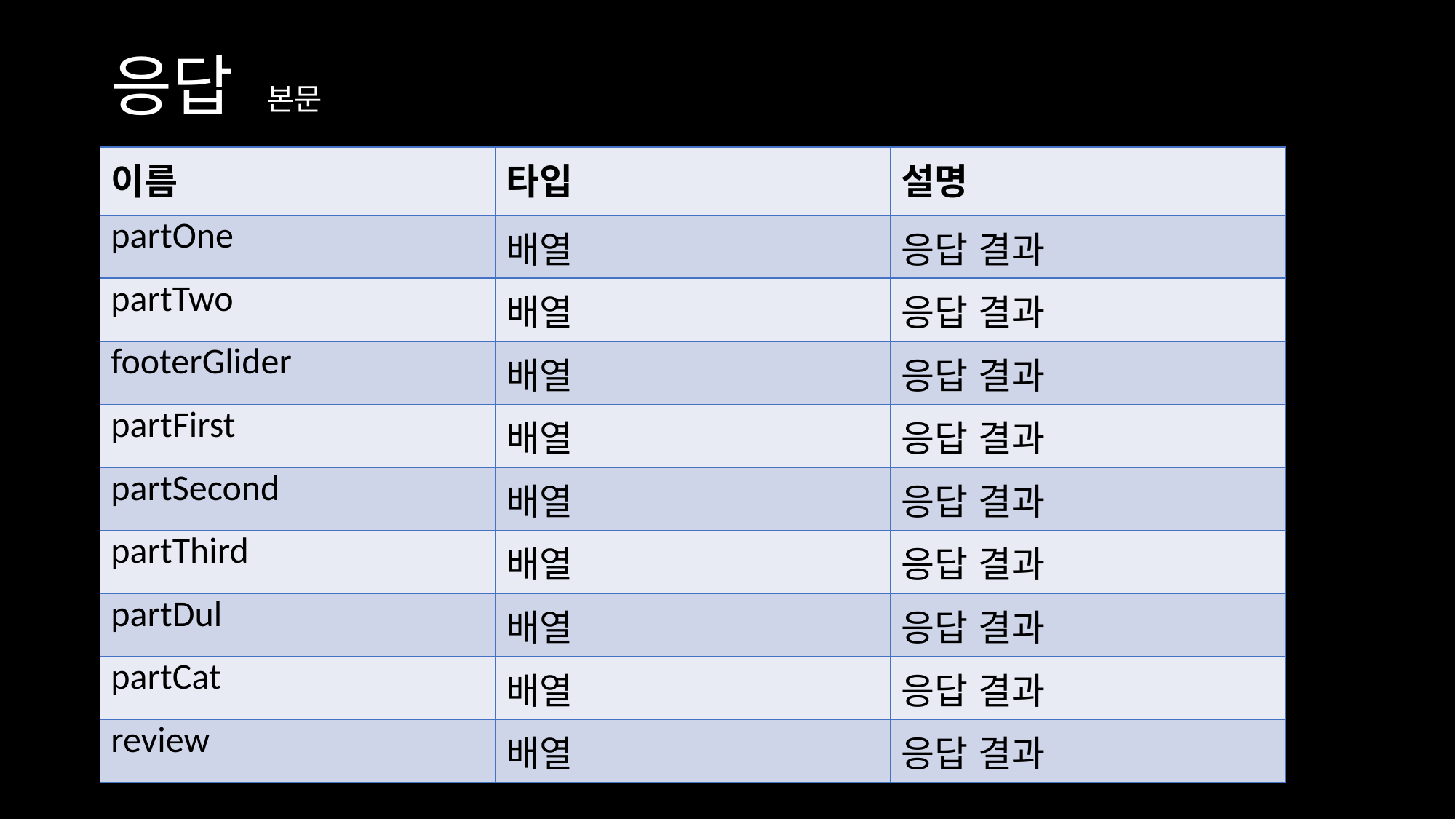

# 응답
본문
| 이름 | 타입 | 설명 |
| --- | --- | --- |
| partOne | 배열 | 응답 결과 |
| partTwo | 배열 | 응답 결과 |
| footerGlider | 배열 | 응답 결과 |
| partFirst | 배열 | 응답 결과 |
| partSecond | 배열 | 응답 결과 |
| partThird | 배열 | 응답 결과 |
| partDul | 배열 | 응답 결과 |
| partCat | 배열 | 응답 결과 |
| review | 배열 | 응답 결과 |
,…